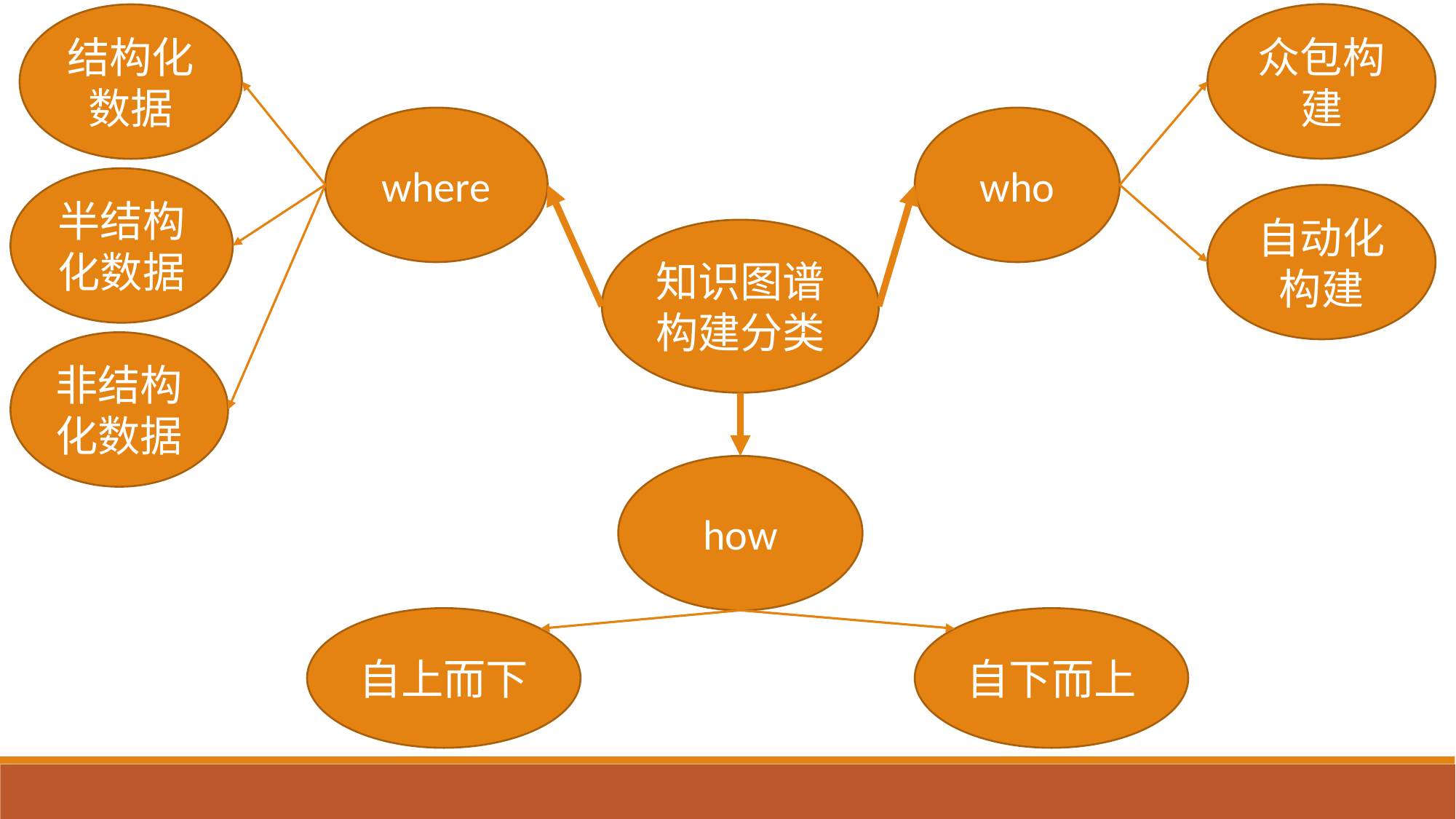

众包构建
结构化数据
who
where
半结构化数据
自动化构建
知识图谱构建分类
非结构化数据
how
自上而下
自下而上